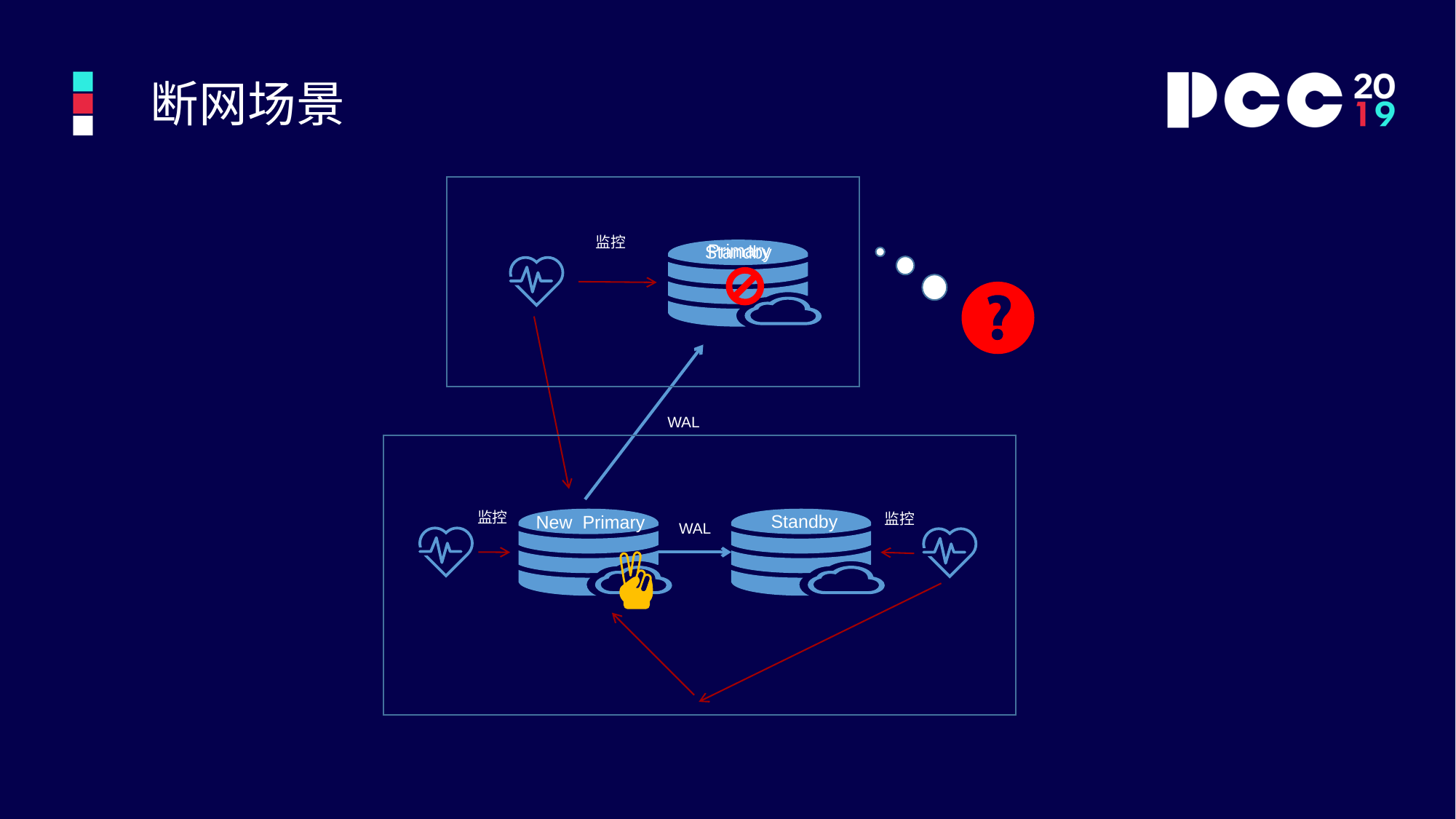

断网场景

监控
Primary
Standby

WAL

监控
监控
Standby
New  Primary

WAL